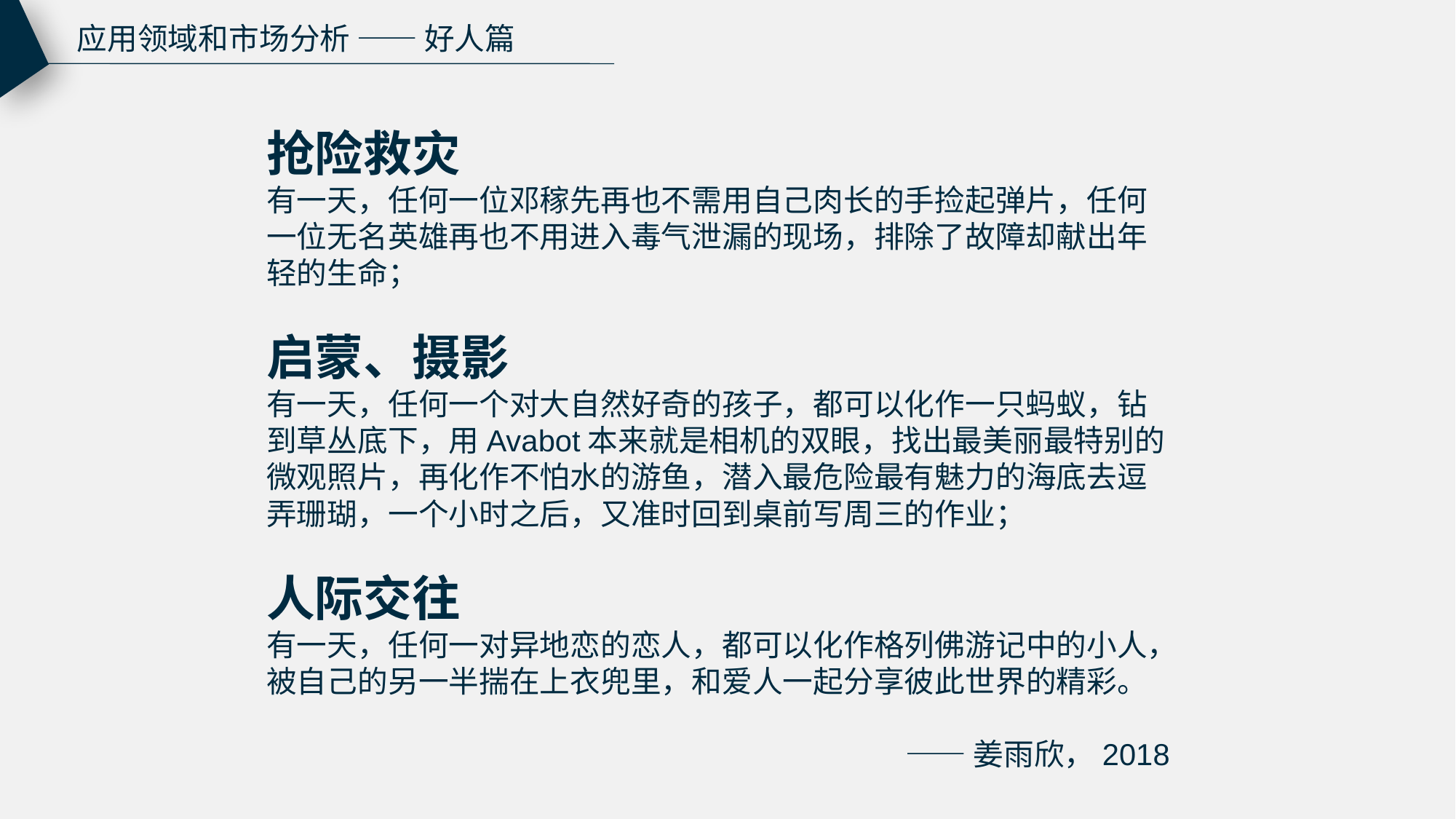

应用领域和市场分析 —— 好人篇

抢险救灾
有一天，任何一位邓稼先再也不需用自己肉长的手捡起弹片，任何一位无名英雄再也不用进入毒气泄漏的现场，排除了故障却献出年轻的生命；

启蒙、摄影
有一天，任何一个对大自然好奇的孩子，都可以化作一只蚂蚁，钻到草丛底下，用Avabot本来就是相机的双眼，找出最美丽最特别的微观照片，再化作不怕水的游鱼，潜入最危险最有魅力的海底去逗弄珊瑚，一个小时之后，又准时回到桌前写周三的作业；

人际交往
有一天，任何一对异地恋的恋人，都可以化作格列佛游记中的小人，被自己的另一半揣在上衣兜里，和爱人一起分享彼此世界的精彩。

——姜雨欣，2018